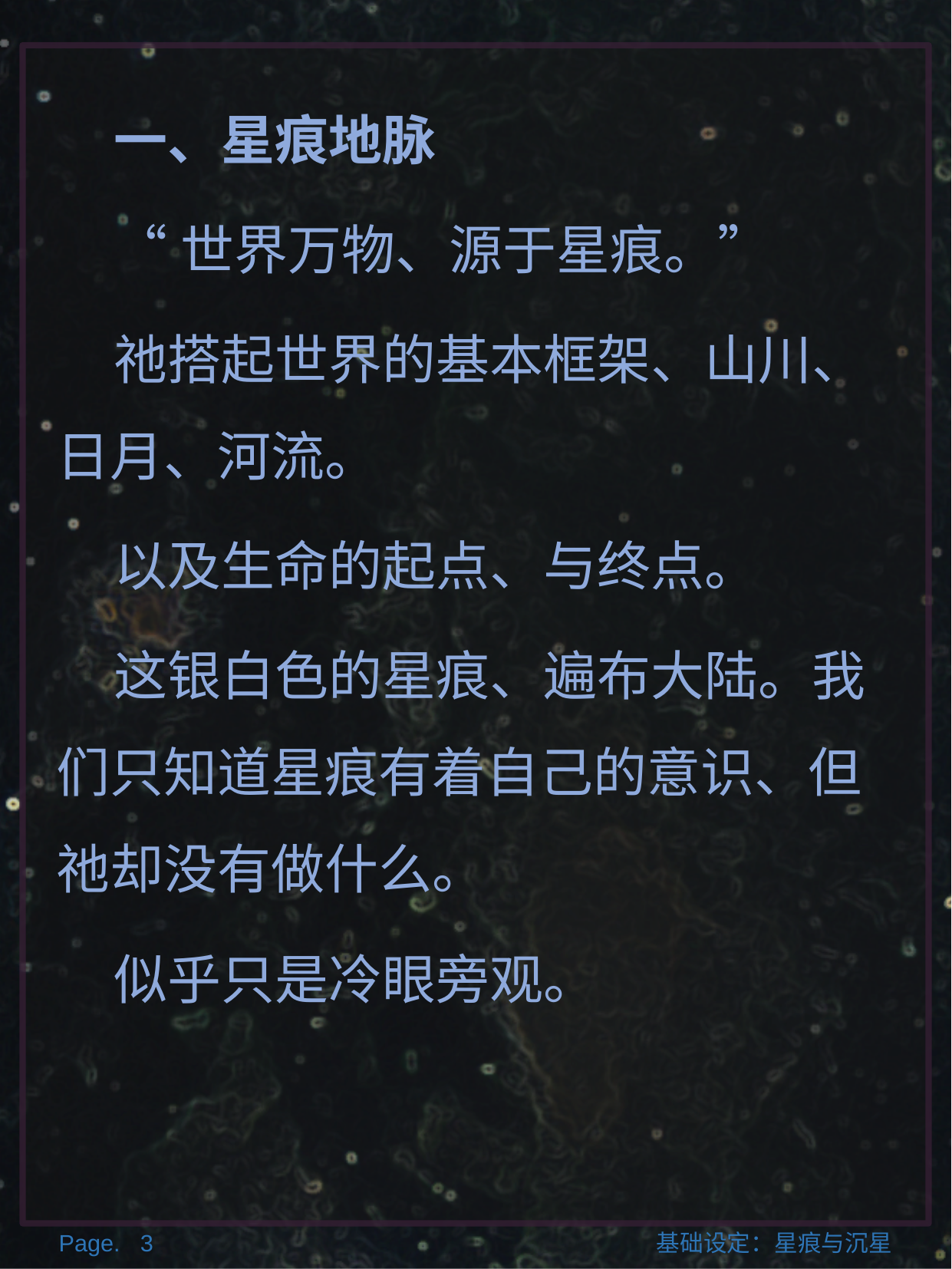

一、星痕地脉
“世界万物、源于星痕。”
祂搭起世界的基本框架、山川、日月、河流。
以及生命的起点、与终点。
这银白色的星痕、遍布大陆。我们只知道星痕有着自己的意识、但祂却没有做什么。
似乎只是冷眼旁观。
3
基础设定：星痕与沉星